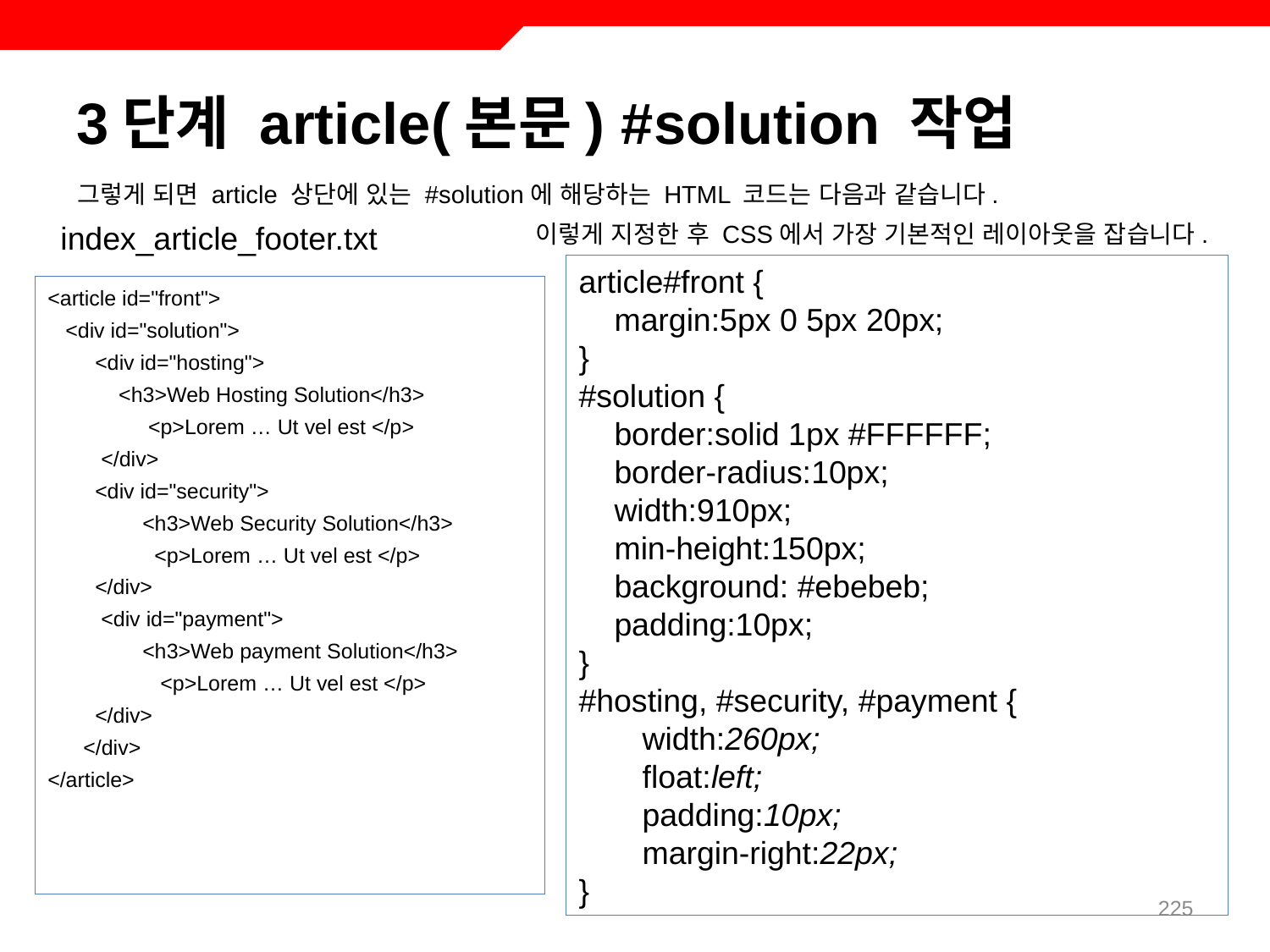

# 3단계 article(본문) #solution 작업
그렇게 되면 article 상단에 있는 #solution에 해당하는 HTML 코드는 다음과 같습니다.
index_article_footer.txt
이렇게 지정한 후 CSS에서 가장 기본적인 레이아웃을 잡습니다.
article#front {
    margin:5px 0 5px 20px;
}
#solution {
    border:solid 1px #FFFFFF;
    border-radius:10px;
    width:910px;
    min-height:150px;
    background: #ebebeb;
    padding:10px;
}
#hosting, #security, #payment {
width:260px;
float:left;
padding:10px;
margin-right:22px;
}
<article id="front">
   <div id="solution">
        <div id="hosting">
            <h3>Web Hosting Solution</h3>
                 <p>Lorem … Ut vel est </p>
         </div>
        <div id="security">
                <h3>Web Security Solution</h3>
                  <p>Lorem … Ut vel est </p>
        </div>
         <div id="payment">
                <h3>Web payment Solution</h3>
                   <p>Lorem … Ut vel est </p>
        </div>
      </div>
</article>

225